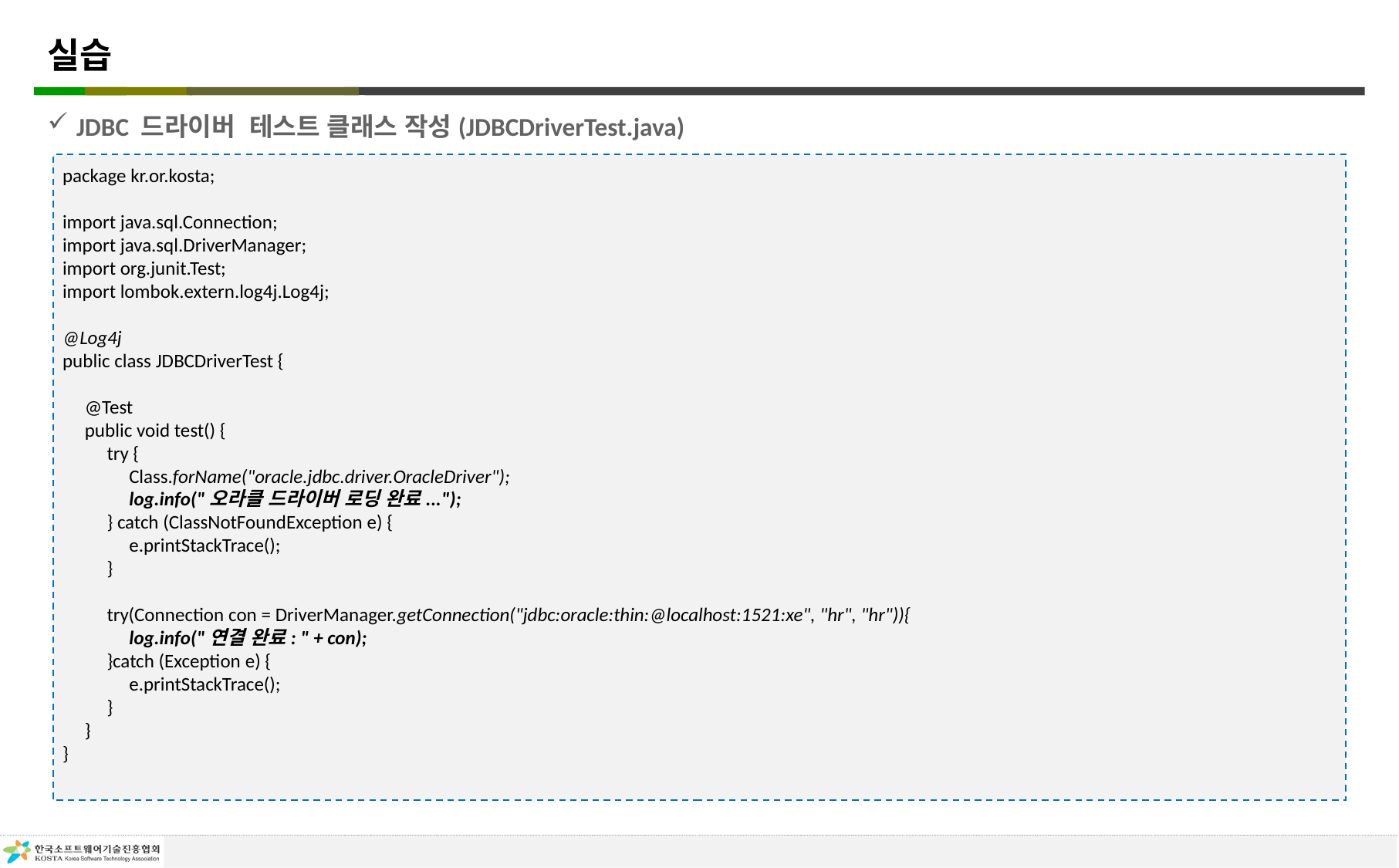

# 실습
JDBC 드라이버  테스트 클래스 작성(JDBCDriverTest.java)
package kr.or.kosta;

import java.sql.Connection;
import java.sql.DriverManager;
import org.junit.Test;
import lombok.extern.log4j.Log4j;

@Log4j
public class JDBCDriverTest {

     @Test
     public void test() {
          try {
               Class.forName("oracle.jdbc.driver.OracleDriver");
               log.info("오라클 드라이버 로딩 완료...");
          } catch (ClassNotFoundException e) {
               e.printStackTrace();
          }

          try(Connection con = DriverManager.getConnection("jdbc:oracle:thin:@localhost:1521:xe", "hr", "hr")){
               log.info("연결 완료: " + con);
          }catch (Exception e) {
               e.printStackTrace();
          }
     }
}